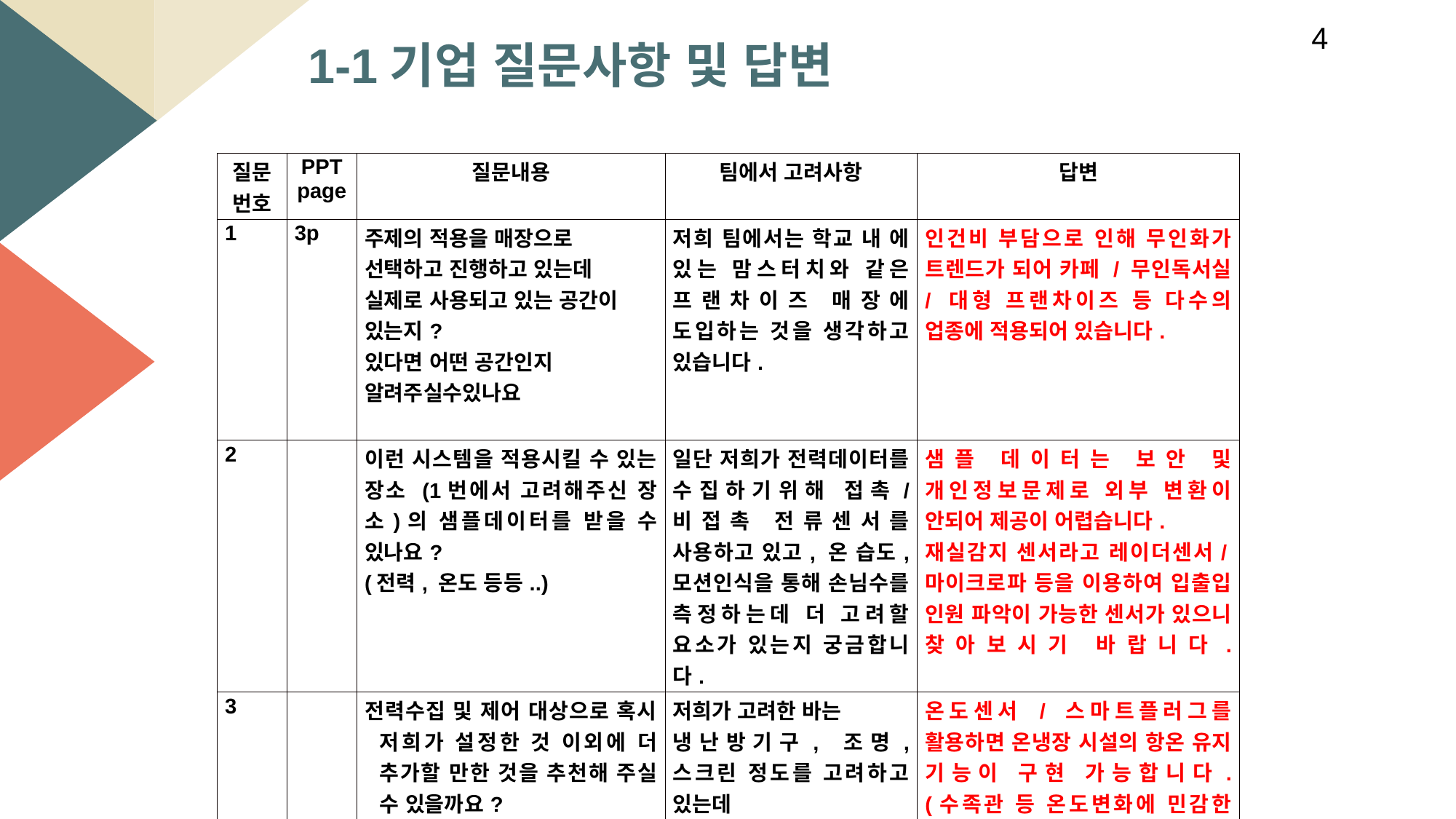

4
1-1기업 질문사항 및 답변
| 질문 번호 | PPT page | 질문내용 | 팀에서 고려사항 | 답변 |
| --- | --- | --- | --- | --- |
| 1 | 3p | 주제의 적용을 매장으로 선택하고 진행하고 있는데 실제로 사용되고 있는 공간이 있는지? 있다면 어떤 공간인지 알려주실수있나요 | 저희 팀에서는 학교 내 에 있는 맘스터치와 같은 프랜차이즈 매장에 도입하는 것을 생각하고 있습니다. | 인건비 부담으로 인해 무인화가 트렌드가 되어 카페 / 무인독서실 / 대형 프랜차이즈 등 다수의 업종에 적용되어 있습니다. |
| 2 |  | 이런 시스템을 적용시킬 수 있는 장소 (1번에서 고려해주신 장소)의 샘플데이터를 받을 수 있나요? (전력, 온도 등등..) | 일단 저희가 전력데이터를 수집하기위해 접촉/ 비접촉 전류센서를 사용하고 있고, 온 습도, 모션인식을 통해 손님수를 측정하는데 더 고려할 요소가 있는지 궁금합니다. | 샘플 데이터는 보안 및 개인정보문제로 외부 변환이 안되어 제공이 어렵습니다. 재실감지 센서라고 레이더센서/마이크로파 등을 이용하여 입출입 인원 파악이 가능한 센서가 있으니 찾아보시기 바랍니다. |
| 3 |  | 전력수집 및 제어 대상으로 혹시 저희가 설정한 것 이외에 더 추가할 만한 것을 추천해 주실 수 있을까요? | 저희가 고려한 바는 냉난방기구, 조명, 스크린 정도를 고려하고 있는데 | 온도센서 / 스마트플러그를 활용하면 온냉장 시설의 항온 유지 기능이 구현 가능합니다. (수족관 등 온도변화에 민감한 동식물 관리) - 산소포화도 센서 및 발생기를 추가하여 일정한 환경 구성 가능 |